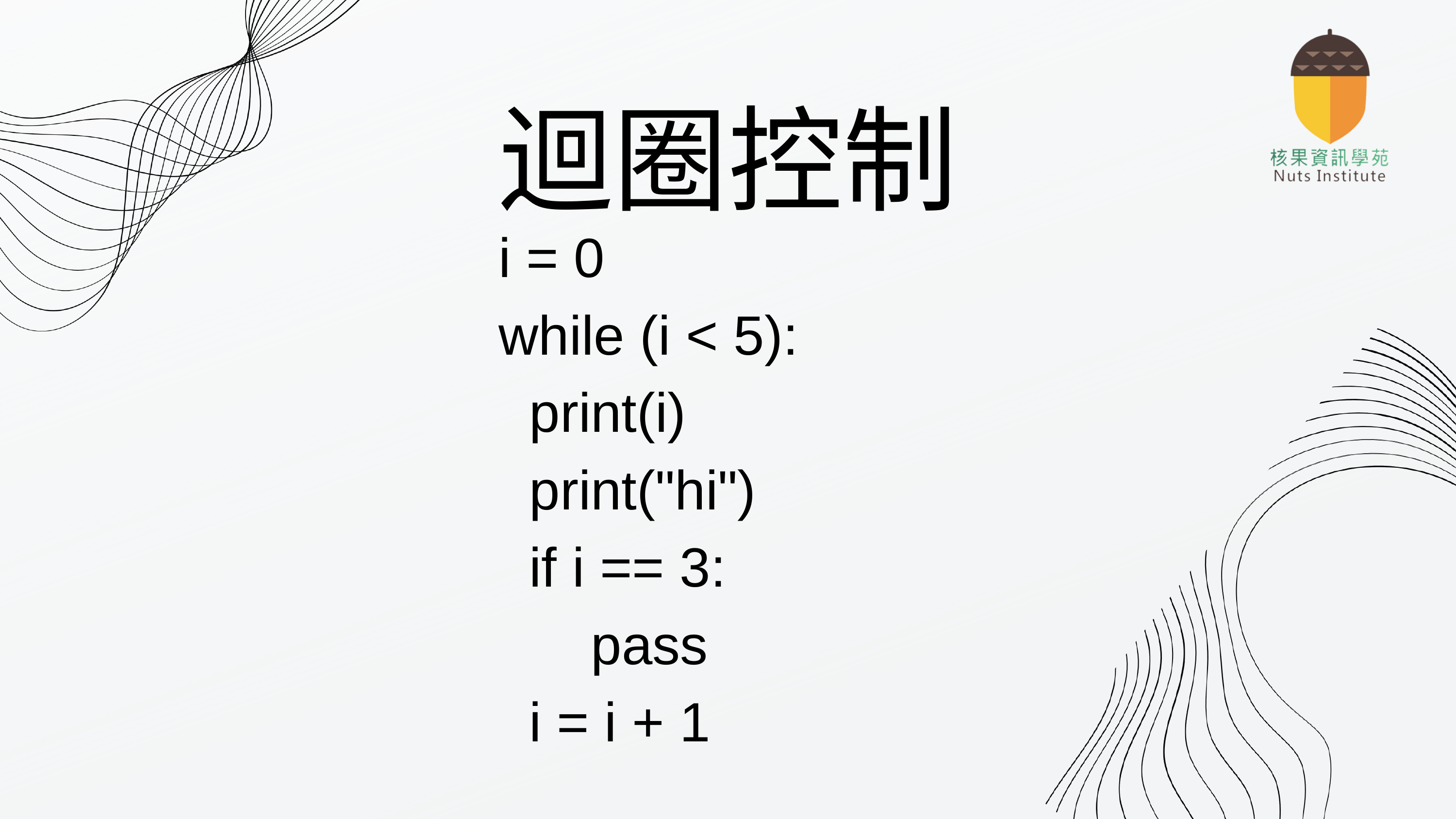

迴圈控制
i = 0
while (i < 5):
  print(i)
  print("hi")
  if i == 3:
      pass
  i = i + 1